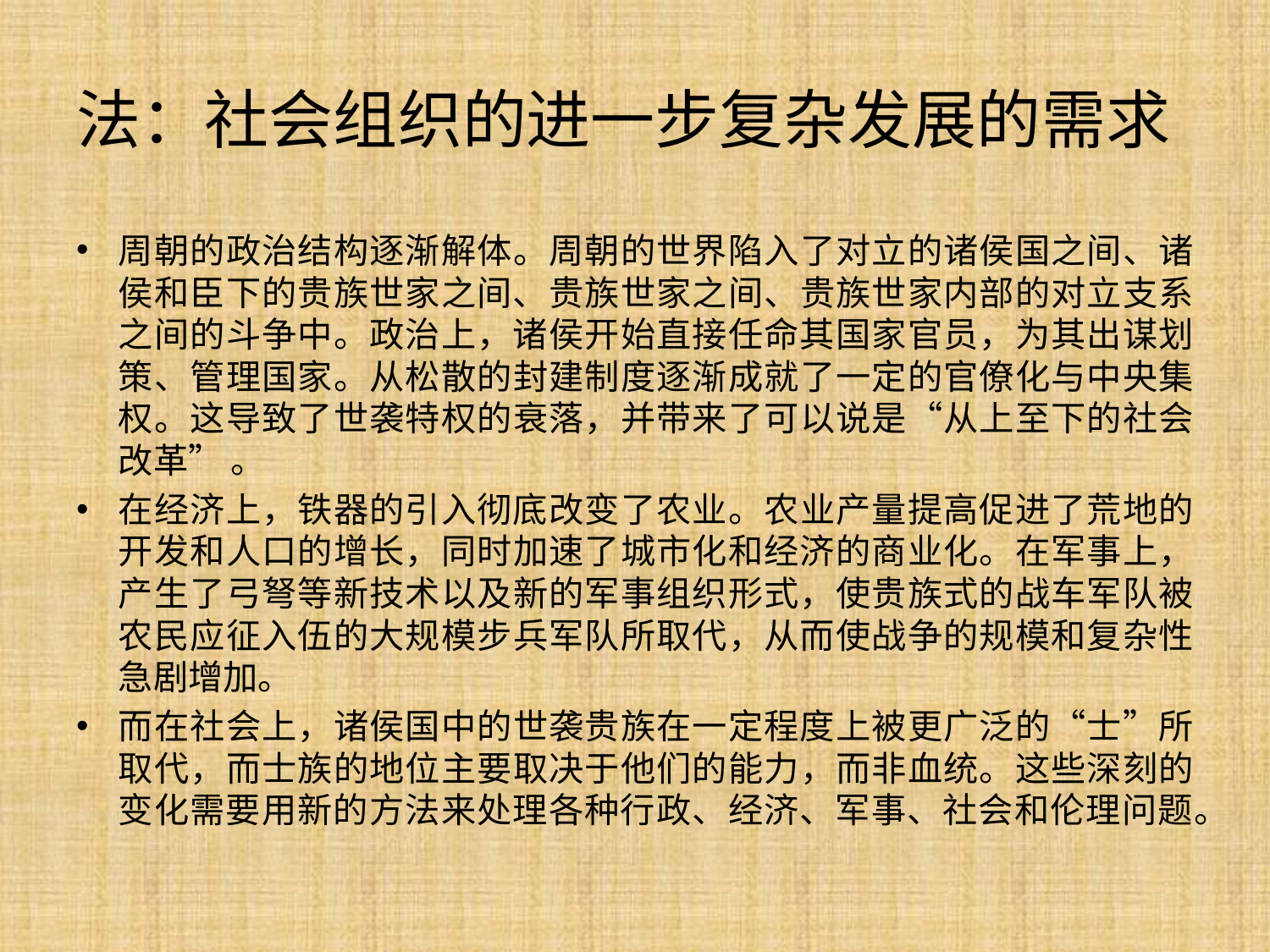

# 法：社会组织的进一步复杂发展的需求
周朝的政治结构逐渐解体。周朝的世界陷入了对立的诸侯国之间、诸侯和臣下的贵族世家之间、贵族世家之间、贵族世家内部的对立支系之间的斗争中。政治上，诸侯开始直接任命其国家官员，为其出谋划策、管理国家。从松散的封建制度逐渐成就了一定的官僚化与中央集权。这导致了世袭特权的衰落，并带来了可以说是“从上至下的社会改革” 。
在经济上，铁器的引入彻底改变了农业。农业产量提高促进了荒地的开发和人口的增长，同时加速了城市化和经济的商业化。在军事上，产生了弓弩等新技术以及新的军事组织形式，使贵族式的战车军队被农民应征入伍的大规模步兵军队所取代，从而使战争的规模和复杂性急剧增加。
而在社会上，诸侯国中的世袭贵族在一定程度上被更广泛的“士”所取代，而士族的地位主要取决于他们的能力，而非血统。这些深刻的变化需要用新的方法来处理各种行政、经济、军事、社会和伦理问题。